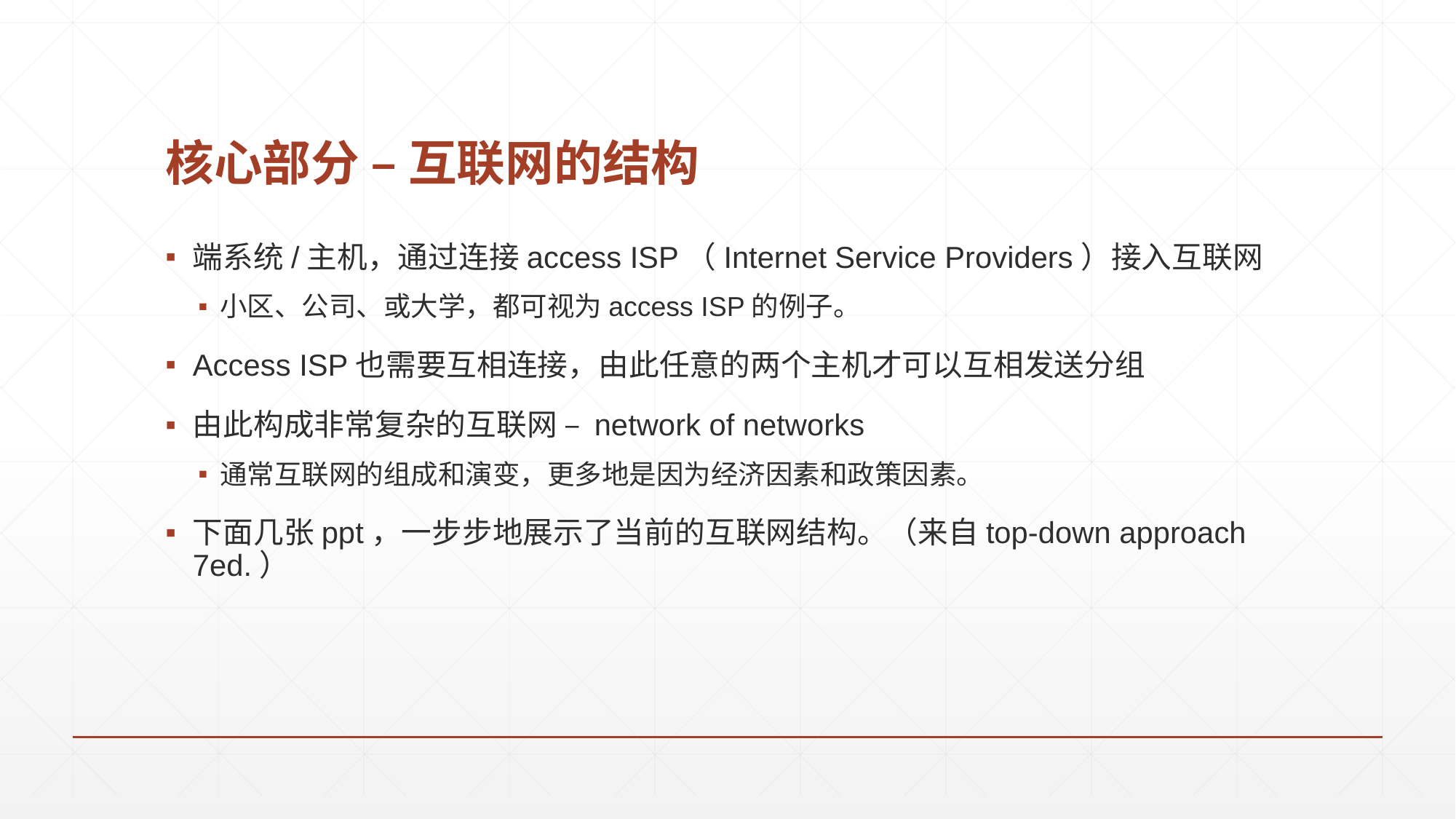

# 核心部分 – 互联网的结构
端系统/主机，通过连接access ISP（Internet Service Providers）接入互联网
小区、公司、或大学，都可视为access ISP的例子。
Access ISP也需要互相连接，由此任意的两个主机才可以互相发送分组
由此构成非常复杂的互联网 – network of networks
通常互联网的组成和演变，更多地是因为经济因素和政策因素。
下面几张ppt，一步步地展示了当前的互联网结构。（来自top-down approach 7ed.）